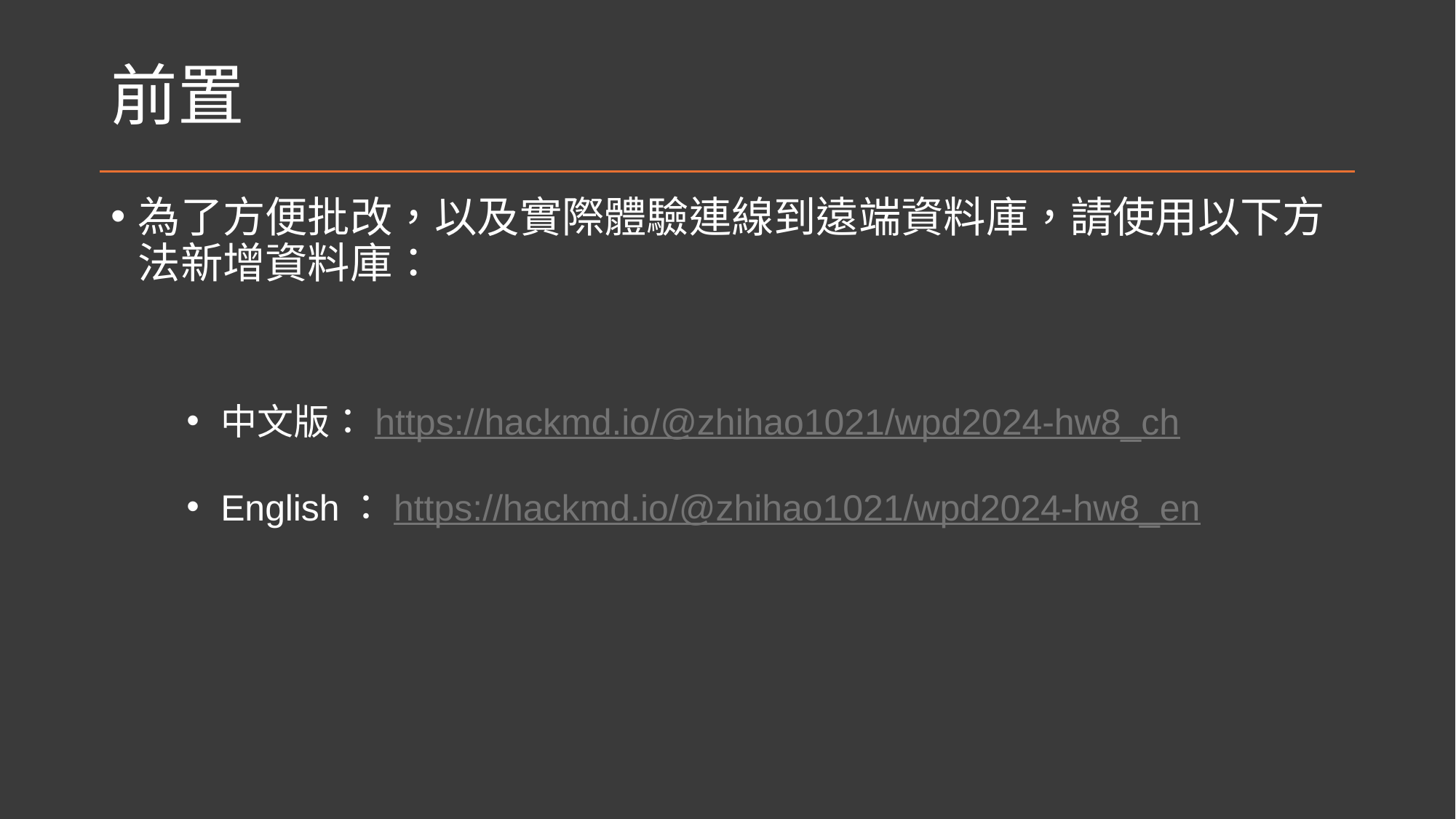

# 前置
為了方便批改，以及實際體驗連線到遠端資料庫，請使用以下方法新增資料庫：
中文版：https://hackmd.io/@zhihao1021/wpd2024-hw8_ch
English：https://hackmd.io/@zhihao1021/wpd2024-hw8_en